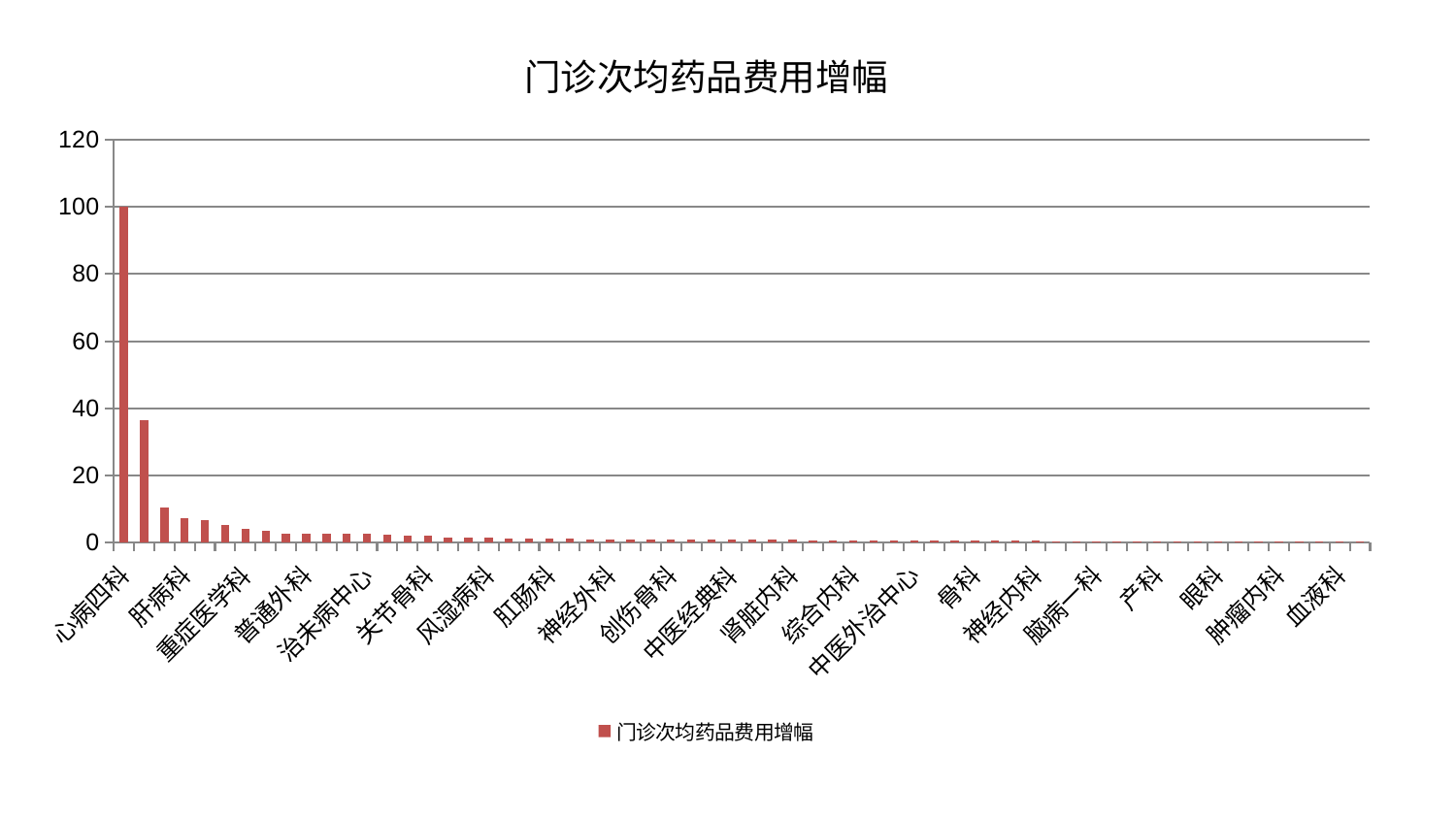

### Chart: 门诊次均药品费用增幅

| Category | 门诊次均药品费用增幅 |
|---|---|
| 心病四科 | 100.0 |
| 美容皮肤科 | 36.41671472860372 |
| 脑病二科 | 10.437768444081685 |
| 肝病科 | 7.432162525750281 |
| 推拿科 | 6.808181509294773 |
| 运动损伤骨科 | 5.1568339451937995 |
| 重症医学科 | 4.152865028662058 |
| 小儿推拿科 | 3.425456610977627 |
| 西区重症医学科 | 2.797967136982257 |
| 普通外科 | 2.7044941011344714 |
| 医院 | 2.699107329905582 |
| 东区重症医学科 | 2.6481952326558265 |
| 治未病中心 | 2.632780973305026 |
| 小儿骨科 | 2.3058021733044782 |
| 儿科 | 2.2042054118310332 |
| 关节骨科 | 1.9773717329053742 |
| 内分泌科 | 1.5749356700091717 |
| 消化内科 | 1.543844533798355 |
| 风湿病科 | 1.5305327878406696 |
| 脾胃病科 | 1.357469945453759 |
| 肝胆外科 | 1.3557750434363636 |
| 肛肠科 | 1.3532009567345593 |
| 周围血管科 | 1.1871917446829297 |
| 皮肤科 | 0.9972233256730596 |
| 神经外科 | 0.9756326620458304 |
| 乳腺甲状腺外科 | 0.9746531717120134 |
| 东区肾病科 | 0.966560813521546 |
| 创伤骨科 | 0.9649826245703452 |
| 显微骨科 | 0.916222494355262 |
| 身心医学科 | 0.9082867633020025 |
| 中医经典科 | 0.9005337653227434 |
| 耳鼻喉科 | 0.873915067240573 |
| 微创骨科 | 0.8162095735131978 |
| 肾脏内科 | 0.7922650202112028 |
| 脊柱骨科 | 0.7764711165741636 |
| 心血管内科 | 0.7185306791815432 |
| 综合内科 | 0.6951793643008676 |
| 妇二科 | 0.6883815822979462 |
| 胸外科 | 0.6591736343771302 |
| 中医外治中心 | 0.6510888561986657 |
| 呼吸内科 | 0.6047077000734087 |
| 男科 | 0.5837054029402914 |
| 骨科 | 0.5459293218027771 |
| 口腔科 | 0.5412366525417046 |
| 心病二科 | 0.5190633500552201 |
| 神经内科 | 0.49889611723194405 |
| 康复科 | 0.49224279795843995 |
| 肾病科 | 0.49015318448534917 |
| 脑病一科 | 0.4809518288734419 |
| 泌尿外科 | 0.47880232495364383 |
| 脾胃科消化科合并 | 0.47192159621171076 |
| 产科 | 0.465713378810055 |
| 心病三科 | 0.45682646010226435 |
| 老年医学科 | 0.446950378930391 |
| 眼科 | 0.4416381347675216 |
| 妇科 | 0.43723810000353314 |
| 心病一科 | 0.4322646224434531 |
| 肿瘤内科 | 0.42913754968084733 |
| 针灸科 | 0.3981564768936573 |
| 脑病三科 | 0.390589225780425 |
| 血液科 | 0.38899449475753795 |
| 妇科妇二科合并 | 0.38217841588981133 |
58